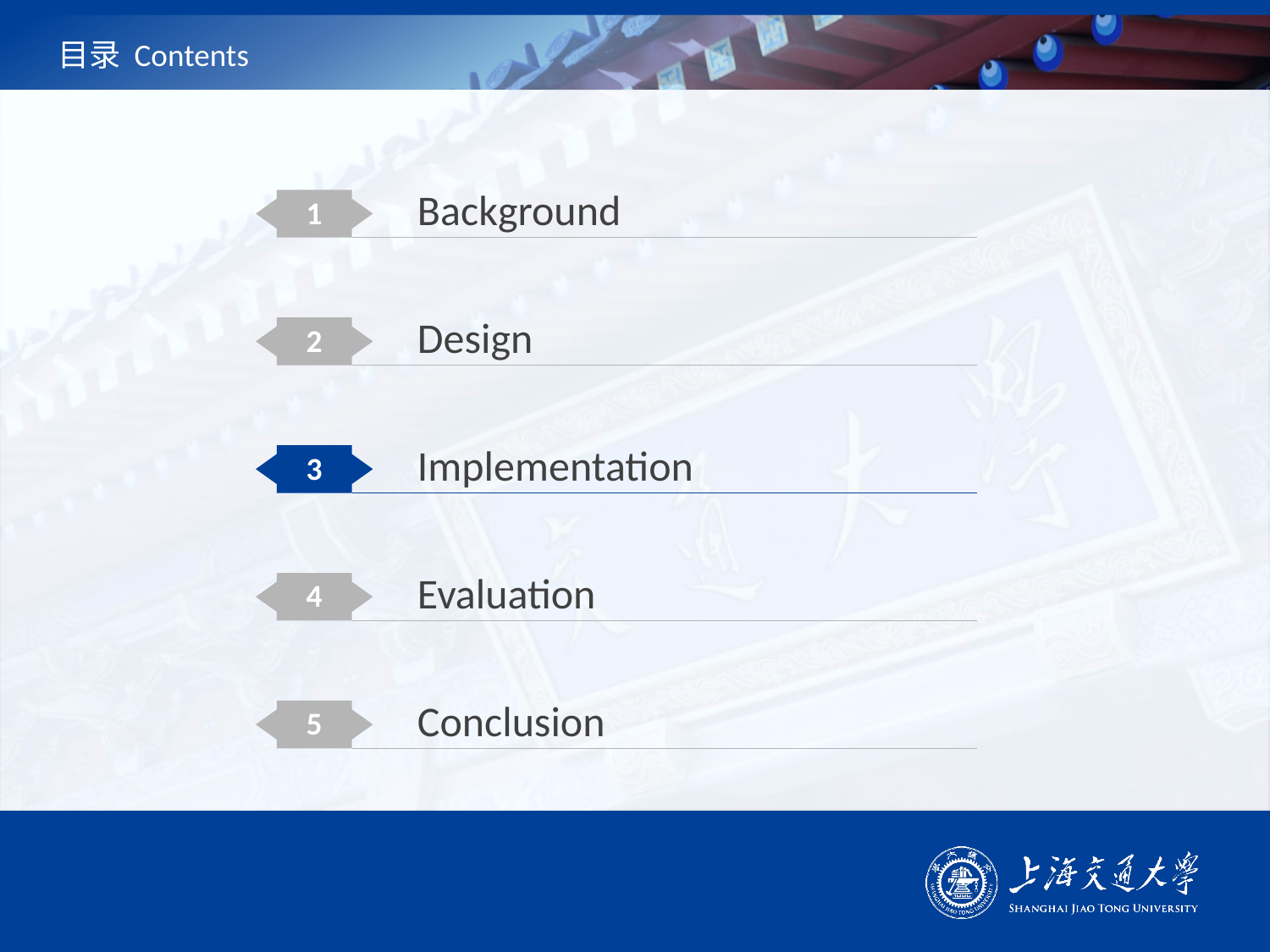

# 目录 Contents
Background
1

Design
2

Implementation
3

Evaluation
4

Conclusion
5